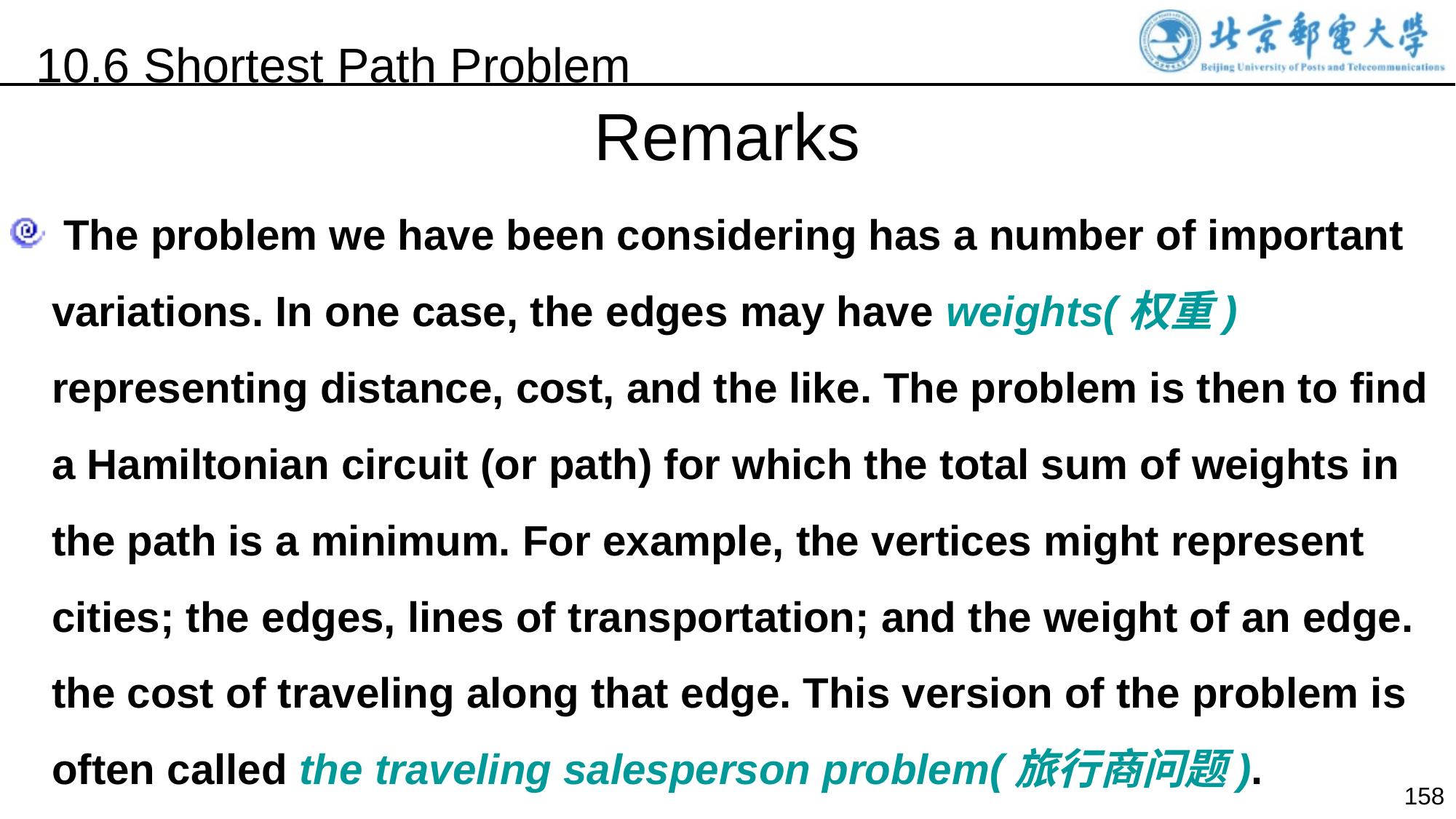

10.6 Shortest Path Problem
Remarks
 The problem we have been considering has a number of important variations. In one case, the edges may have weights(权重) representing distance, cost, and the like. The problem is then to find a Hamiltonian circuit (or path) for which the total sum of weights in the path is a minimum. For example, the vertices might represent cities; the edges, lines of transportation; and the weight of an edge. the cost of traveling along that edge. This version of the problem is often called the traveling salesperson problem(旅行商问题).